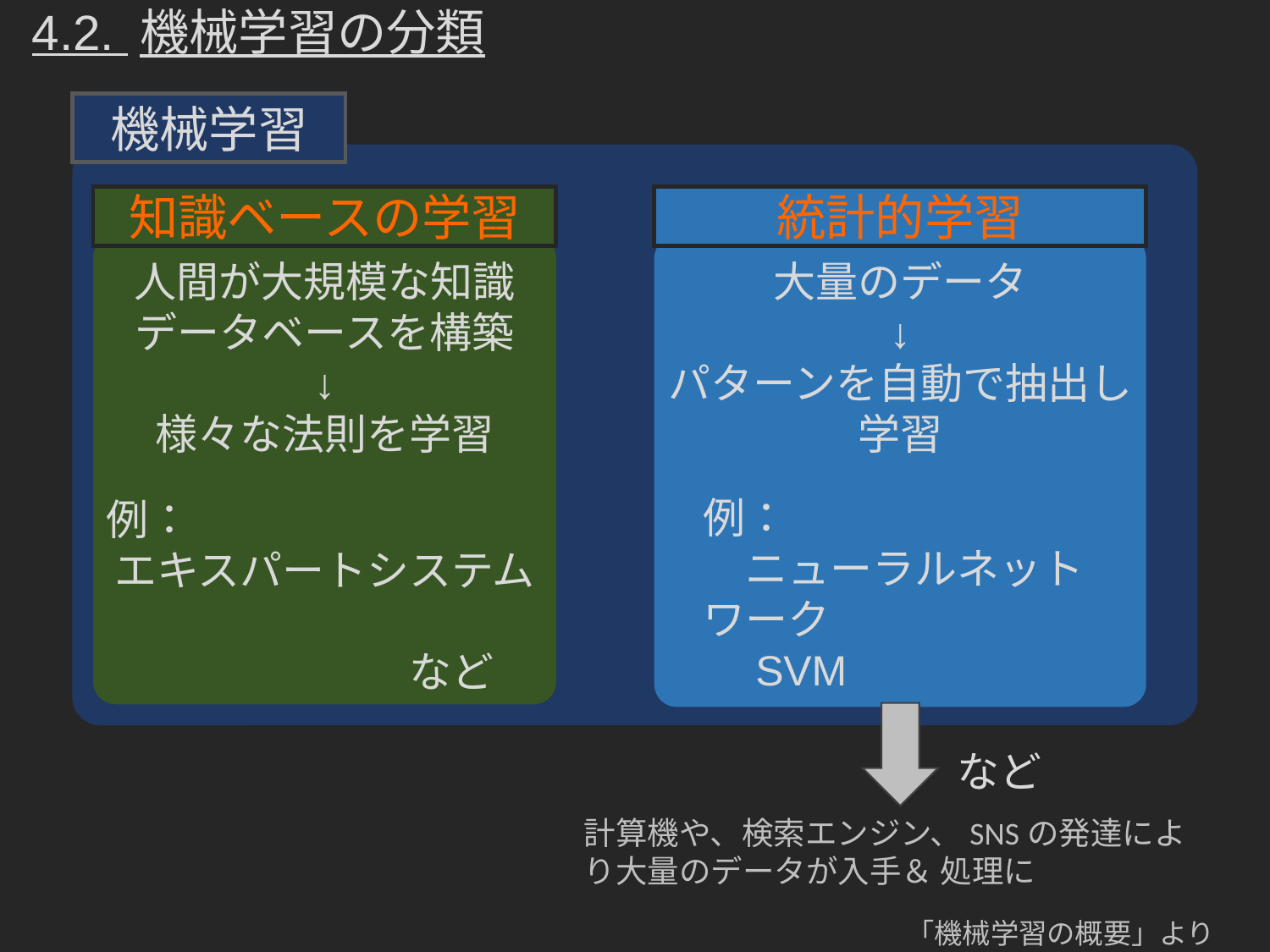

4.2. 機械学習の分類
機械学習

知識ベースの学習
統計的学習

人間が大規模な知識データベースを構築
↓
様々な法則を学習
大量のデータ
↓
パターンを自動で抽出し学習
例：
　ニューラルネットワーク
　SVM
					など
例：
エキスパートシステム
					など

計算機や、検索エンジン、SNSの発達により大量のデータが入手＆ 処理に
「機械学習の概要」より